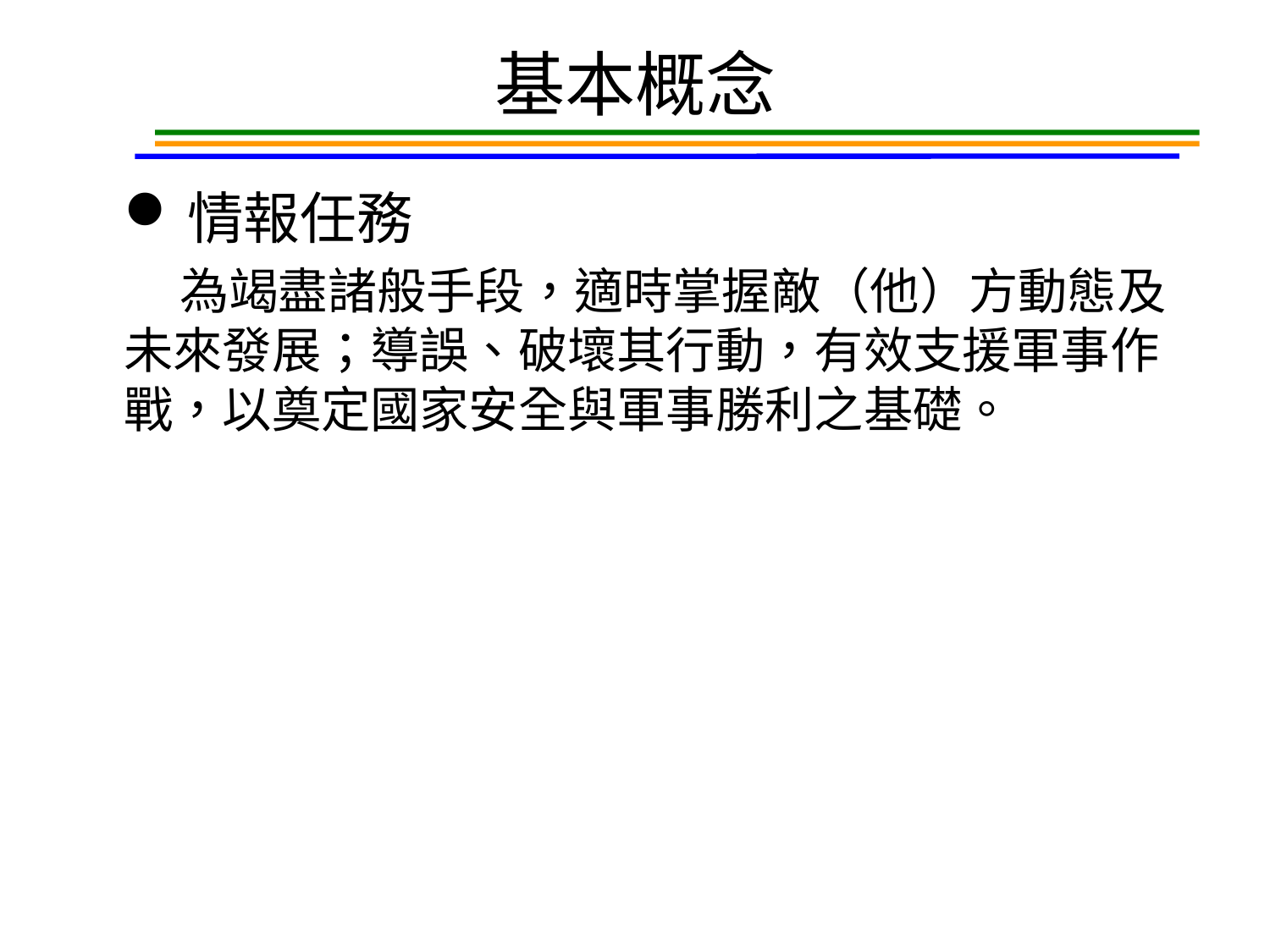

# 基本概念
情報任務
    為竭盡諸般手段，適時掌握敵（他）方動態及未來發展；導誤、破壞其行動，有效支援軍事作戰，以奠定國家安全與軍事勝利之基礎。